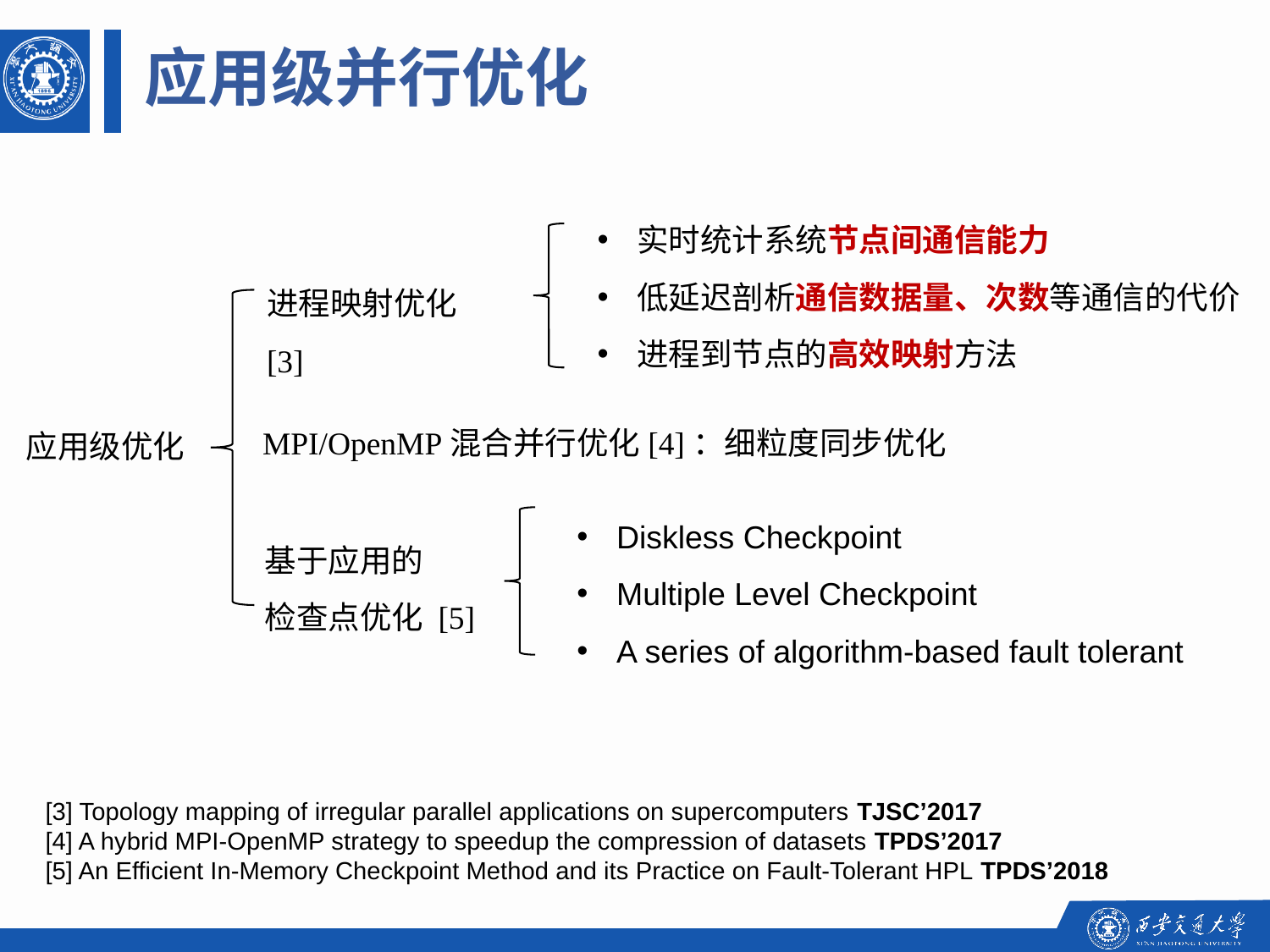

应用级并行优化
实时统计系统节点间通信能力
低延迟剖析通信数据量、次数等通信的代价
进程到节点的高效映射方法

进程映射优化 [3]

MPI/OpenMP混合并行优化[4]：细粒度同步优化
应用级优化
Diskless Checkpoint
Multiple Level Checkpoint
A series of algorithm-based fault tolerant

基于应用的
检查点优化 [5]
[3] Topology mapping of irregular parallel applications on supercomputers TJSC’2017
[4] A hybrid MPI-OpenMP strategy to speedup the compression of datasets TPDS’2017
[5] An Efficient In-Memory Checkpoint Method and its Practice on Fault-Tolerant HPL TPDS’2018